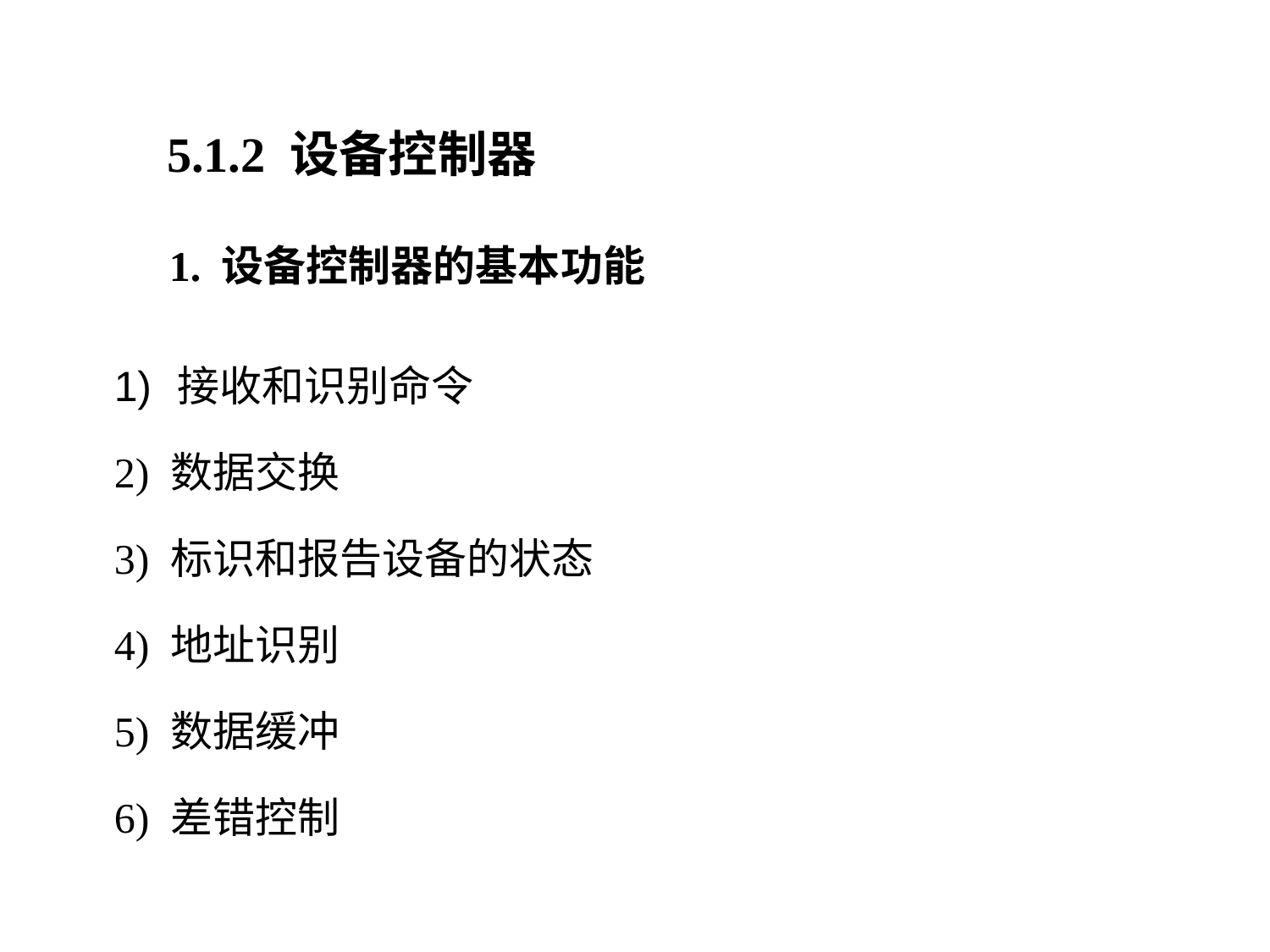

5.1.2 设备控制器
1. 设备控制器的基本功能
接收和识别命令
2) 数据交换
3) 标识和报告设备的状态
4) 地址识别
5) 数据缓冲
6) 差错控制